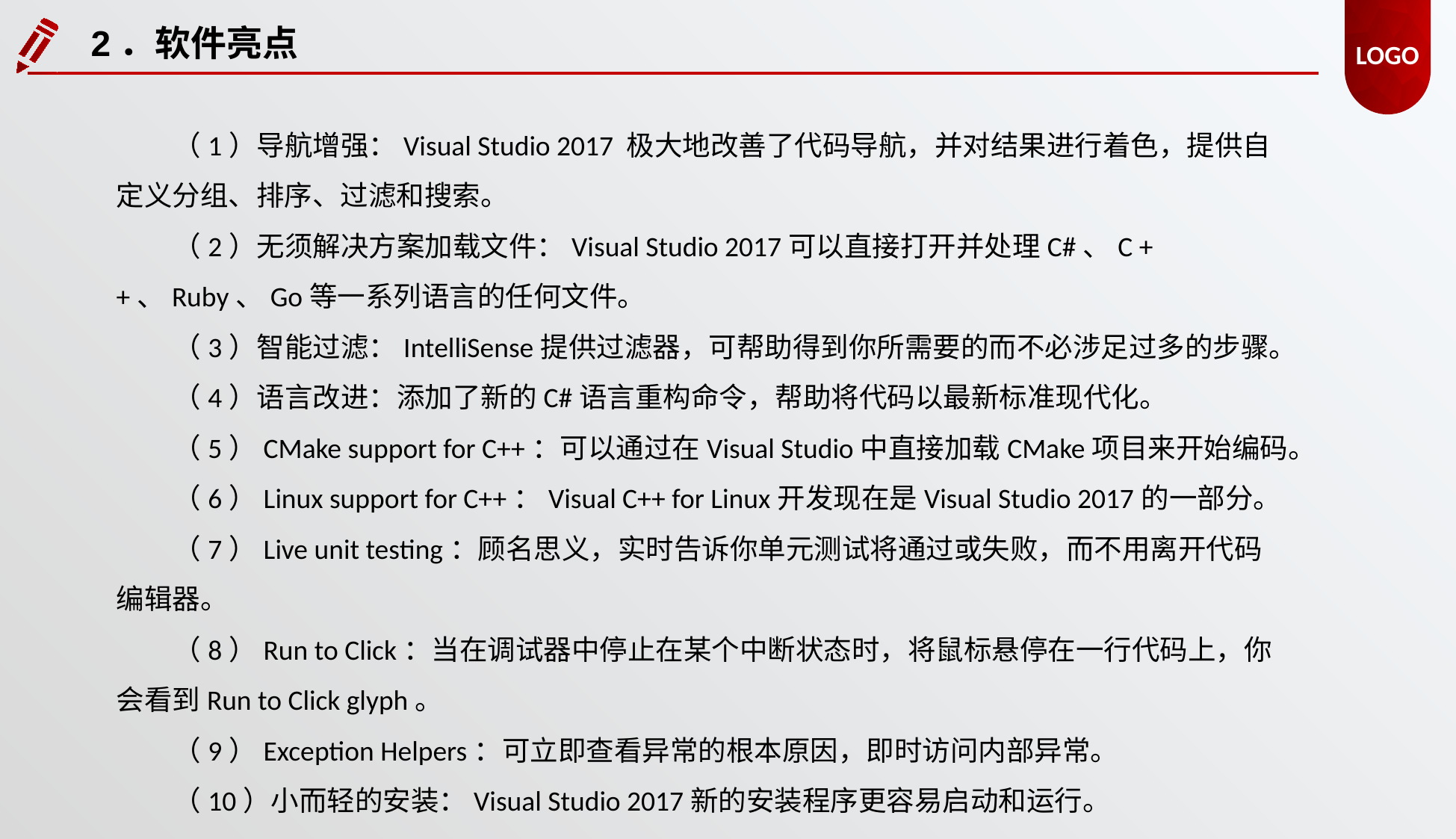

LOGO
2．软件亮点

（1）导航增强：Visual Studio 2017 极大地改善了代码导航，并对结果进行着色，提供自定义分组、排序、过滤和搜索。
（2）无须解决方案加载文件：Visual Studio 2017可以直接打开并处理C#、C ++、Ruby、Go等一系列语言的任何文件。
（3）智能过滤：IntelliSense提供过滤器，可帮助得到你所需要的而不必涉足过多的步骤。
（4）语言改进：添加了新的C#语言重构命令，帮助将代码以最新标准现代化。
（5）CMake support for C++：可以通过在Visual Studio中直接加载CMake项目来开始编码。
（6）Linux support for C++：Visual C++ for Linux开发现在是Visual Studio 2017的一部分。
（7）Live unit testing：顾名思义，实时告诉你单元测试将通过或失败，而不用离开代码编辑器。
（8）Run to Click：当在调试器中停止在某个中断状态时，将鼠标悬停在一行代码上，你会看到Run to Click glyph。
（9）Exception Helpers：可立即查看异常的根本原因，即时访问内部异常。
（10）小而轻的安装：Visual Studio 2017新的安装程序更容易启动和运行。